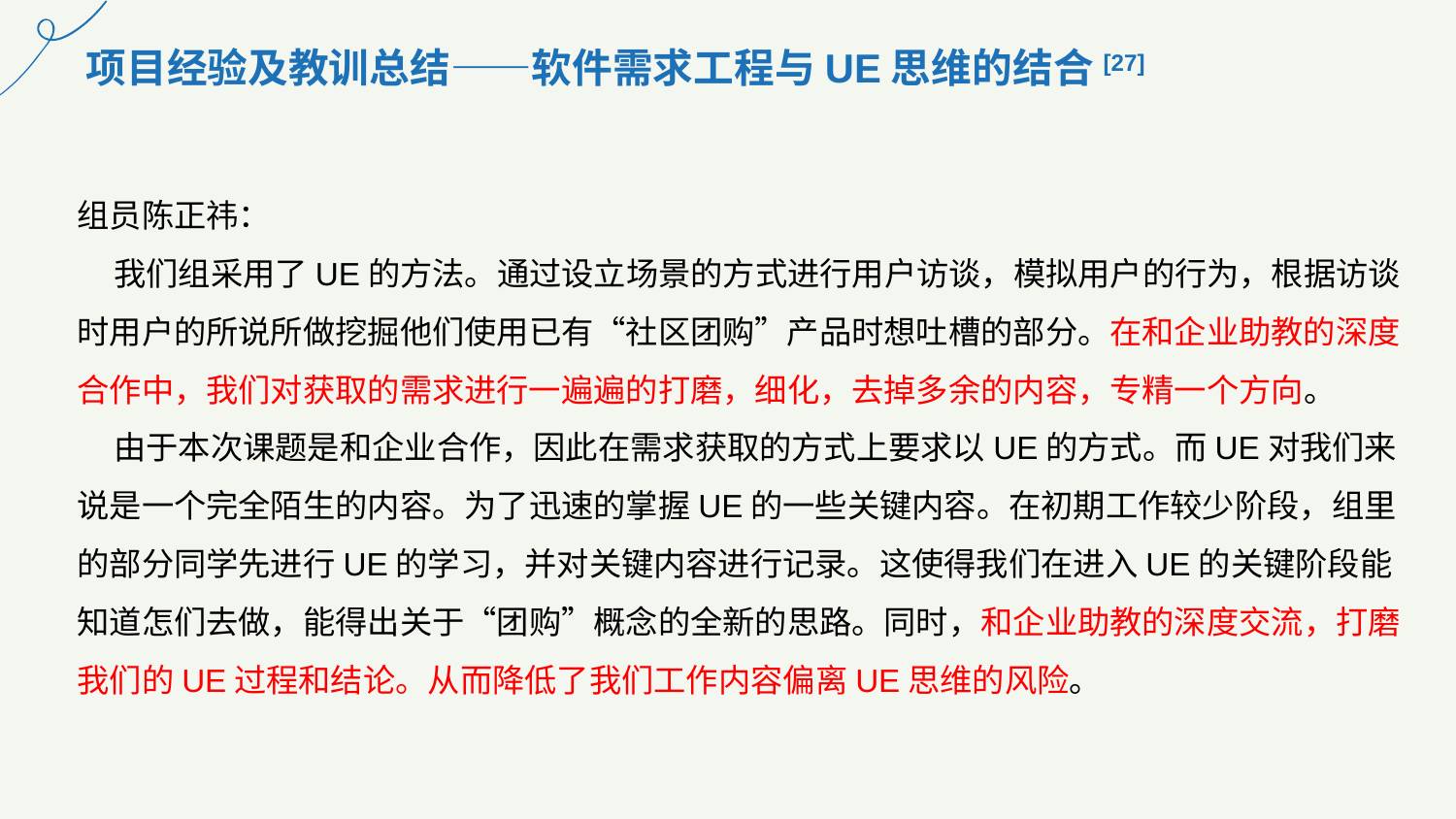

项目经验及教训总结——软件需求工程与UE思维的结合[27]
组员陈正祎：
    我们组采用了UE的方法。通过设立场景的方式进行用户访谈，模拟用户的行为，根据访谈时用户的所说所做挖掘他们使用已有“社区团购”产品时想吐槽的部分。在和企业助教的深度合作中，我们对获取的需求进行一遍遍的打磨，细化，去掉多余的内容，专精一个方向。
    由于本次课题是和企业合作，因此在需求获取的方式上要求以UE的方式。而UE对我们来说是一个完全陌生的内容。为了迅速的掌握UE的一些关键内容。在初期工作较少阶段，组里的部分同学先进行UE的学习，并对关键内容进行记录。这使得我们在进入UE的关键阶段能知道怎们去做，能得出关于“团购”概念的全新的思路。同时，和企业助教的深度交流，打磨我们的UE过程和结论。从而降低了我们工作内容偏离UE思维的风险。